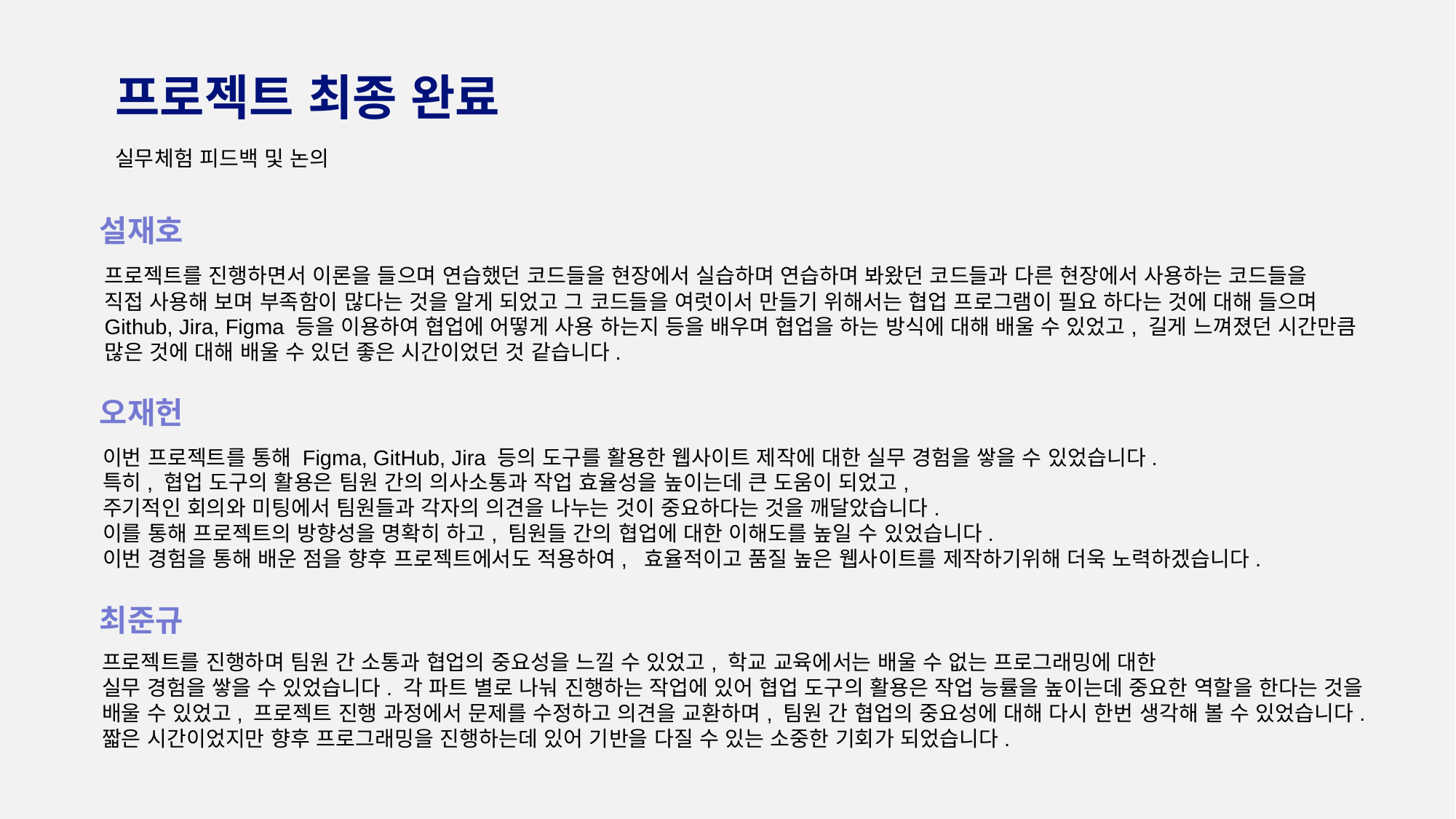

프로젝트 최종 완료
실무체험 피드백 및 논의
설재호
프로젝트를 진행하면서 이론을 들으며 연습했던 코드들을 현장에서 실습하며 연습하며 봐왔던 코드들과 다른 현장에서 사용하는 코드들을
직접 사용해 보며 부족함이 많다는 것을 알게 되었고 그 코드들을 여럿이서 만들기 위해서는 협업 프로그램이 필요 하다는 것에 대해 들으며
Github, Jira, Figma 등을 이용하여 협업에 어떻게 사용 하는지 등을 배우며 협업을 하는 방식에 대해 배울 수 있었고, 길게 느껴졌던 시간만큼
많은 것에 대해 배울 수 있던 좋은 시간이었던 것 같습니다.

오재헌
이번 프로젝트를 통해 Figma, GitHub, Jira 등의 도구를 활용한 웹사이트 제작에 대한 실무 경험을 쌓을 수 있었습니다.
특히, 협업 도구의 활용은 팀원 간의 의사소통과 작업 효율성을 높이는데 큰 도움이 되었고,
주기적인 회의와 미팅에서 팀원들과 각자의 의견을 나누는 것이 중요하다는 것을 깨달았습니다.
이를 통해 프로젝트의 방향성을 명확히 하고, 팀원들 간의 협업에 대한 이해도를 높일 수 있었습니다.
이번 경험을 통해 배운 점을 향후 프로젝트에서도 적용하여,  효율적이고 품질 높은 웹사이트를 제작하기위해 더욱 노력하겠습니다.
최준규
프로젝트를 진행하며 팀원 간 소통과 협업의 중요성을 느낄 수 있었고, 학교 교육에서는 배울 수 없는 프로그래밍에 대한
실무 경험을 쌓을 수 있었습니다. 각 파트 별로 나눠 진행하는 작업에 있어 협업 도구의 활용은 작업 능률을 높이는데 중요한 역할을 한다는 것을
배울 수 있었고, 프로젝트 진행 과정에서 문제를 수정하고 의견을 교환하며, 팀원 간 협업의 중요성에 대해 다시 한번 생각해 볼 수 있었습니다.
짧은 시간이었지만 향후 프로그래밍을 진행하는데 있어 기반을 다질 수 있는 소중한 기회가 되었습니다.